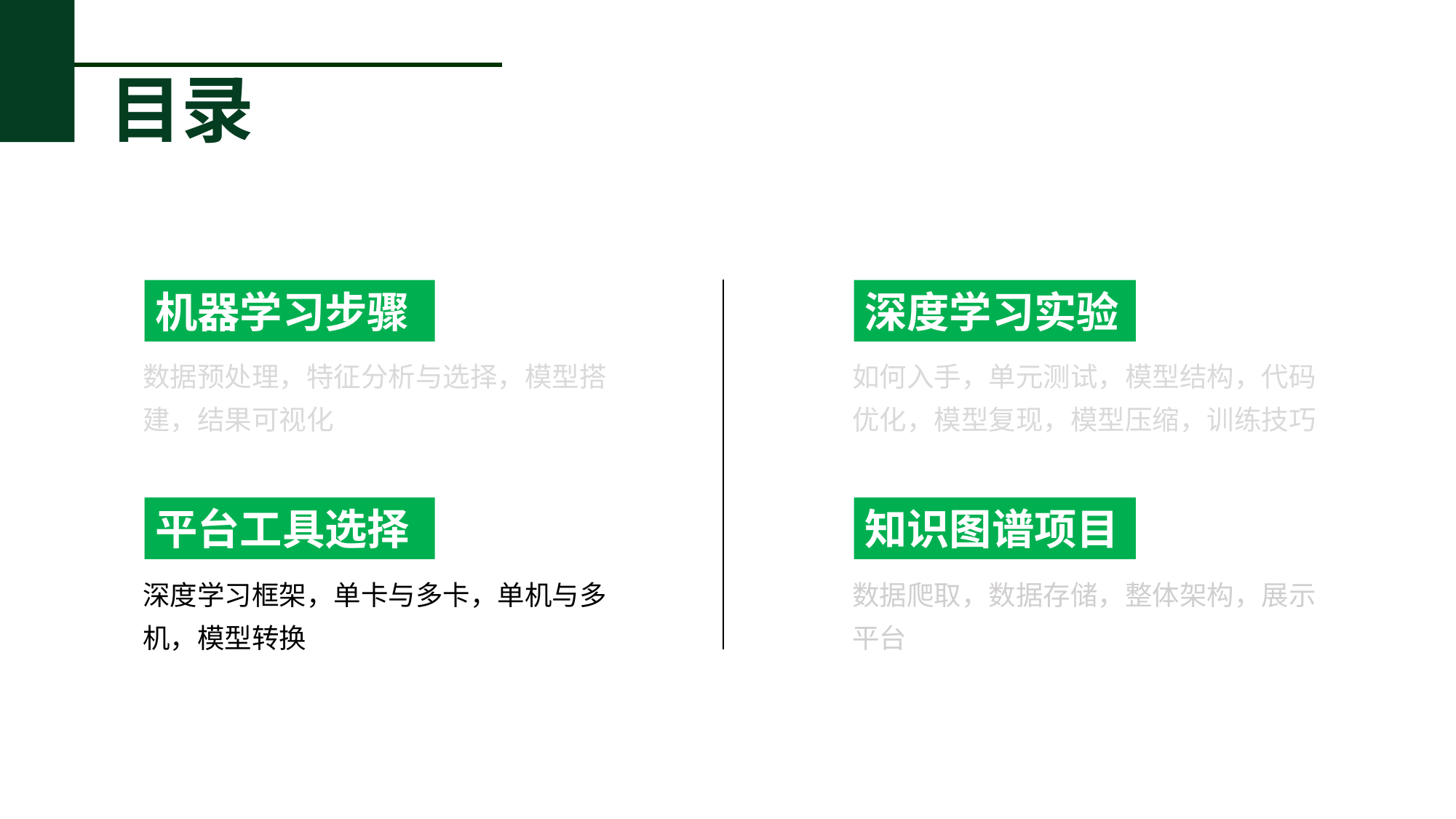

目录
机器学习步骤
深度学习实验
数据预处理，特征分析与选择，模型搭建，结果可视化
如何入手，单元测试，模型结构，代码优化，模型复现，模型压缩，训练技巧
平台工具选择
知识图谱项目
深度学习框架，单卡与多卡，单机与多机，模型转换
数据爬取，数据存储，整体架构，展示平台